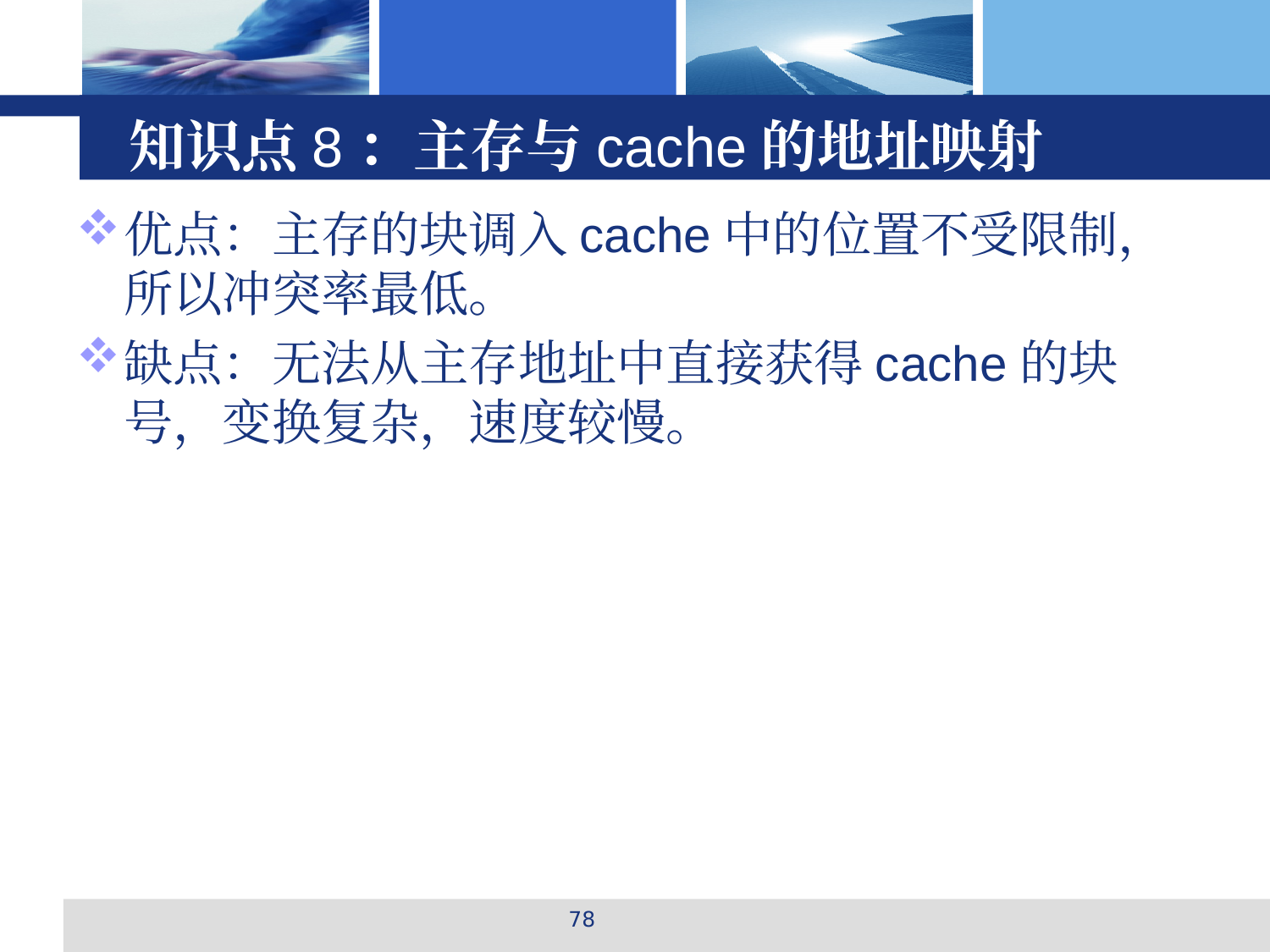

# 知识点8：主存与cache的地址映射
优点：主存的块调入cache中的位置不受限制，所以冲突率最低。
缺点：无法从主存地址中直接获得cache的块号，变换复杂，速度较慢。
78